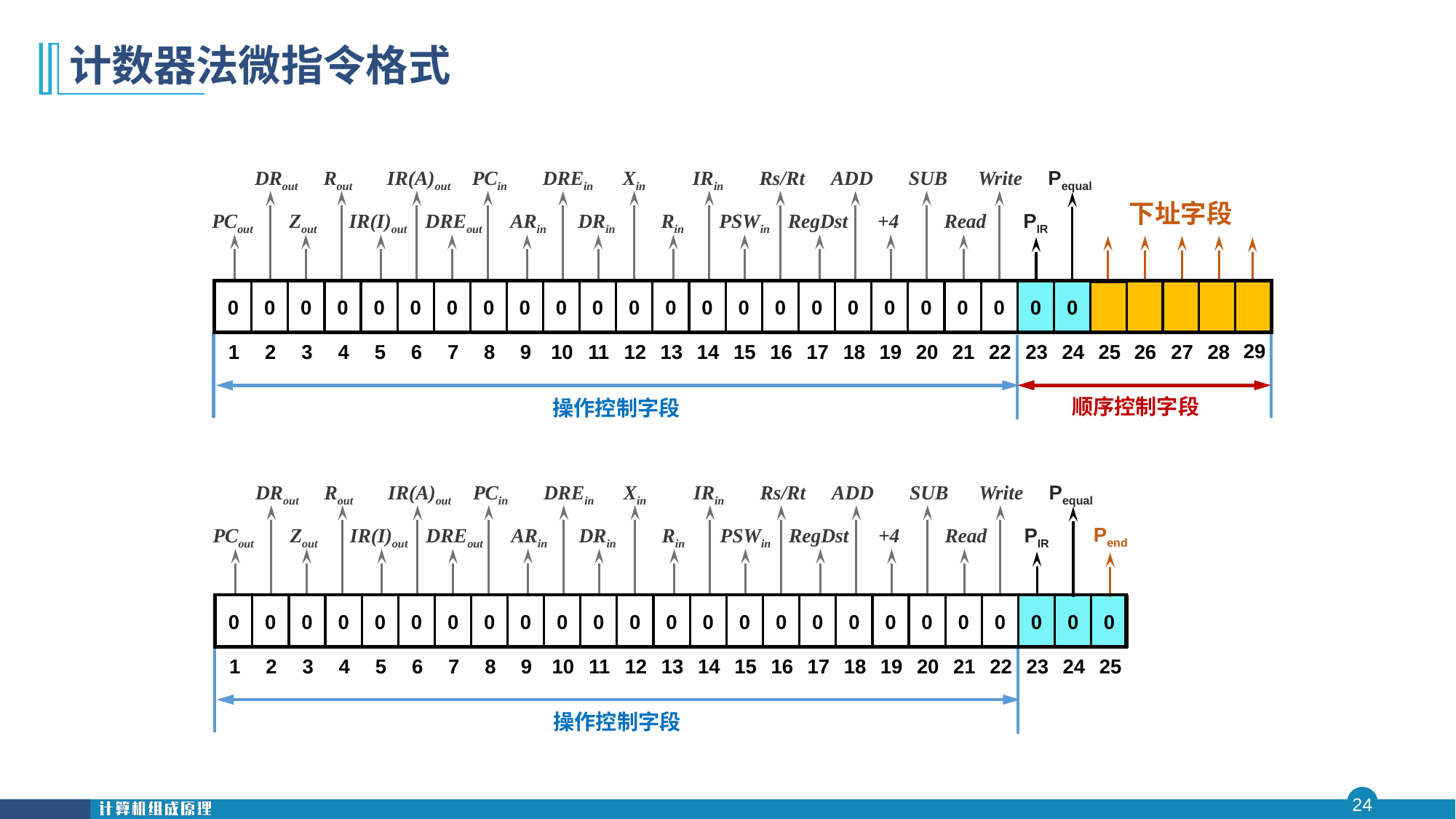

# 计数器法微指令格式
DRout
Rout
IR(A)out

PCin
DREin
Xin
IRin
Rs/Rt
ADD
SUB
Write
PCout
Zout
IR(I)out
ARin
DRin
Rin
PSWin
RegDst
+4
Read
DREout
Pequal
PIR
下址字段

0
0
0
0
0
0
0
0
0
0
0
0
0
0
0
0
0
0
0
0
0
0
0
0

29
1
2
3
4
5
6
7
8
9
10
11
12
13
14
15
16
17
18
19
20
21
22
23
24
25
26
27
28

操作控制字段
顺序控制字段
DRout
Rout
IR(A)out

PCin
DREin
Xin
IRin
Rs/Rt
ADD
SUB
Write
PCout
Zout
IR(I)out
ARin
DRin
Rin
PSWin
RegDst
+4
Read
DREout
Pequal
Pend
PIR
0
0
0
0
0
0
0
0
0
0
0
0
0
0
0
0
0
0
0
0
0
0
0
0
0
1
2
3
4
5
6
7
8
9
10
11
12
13
14
15
16
17
18
19
20
21
22
23
24
25

操作控制字段